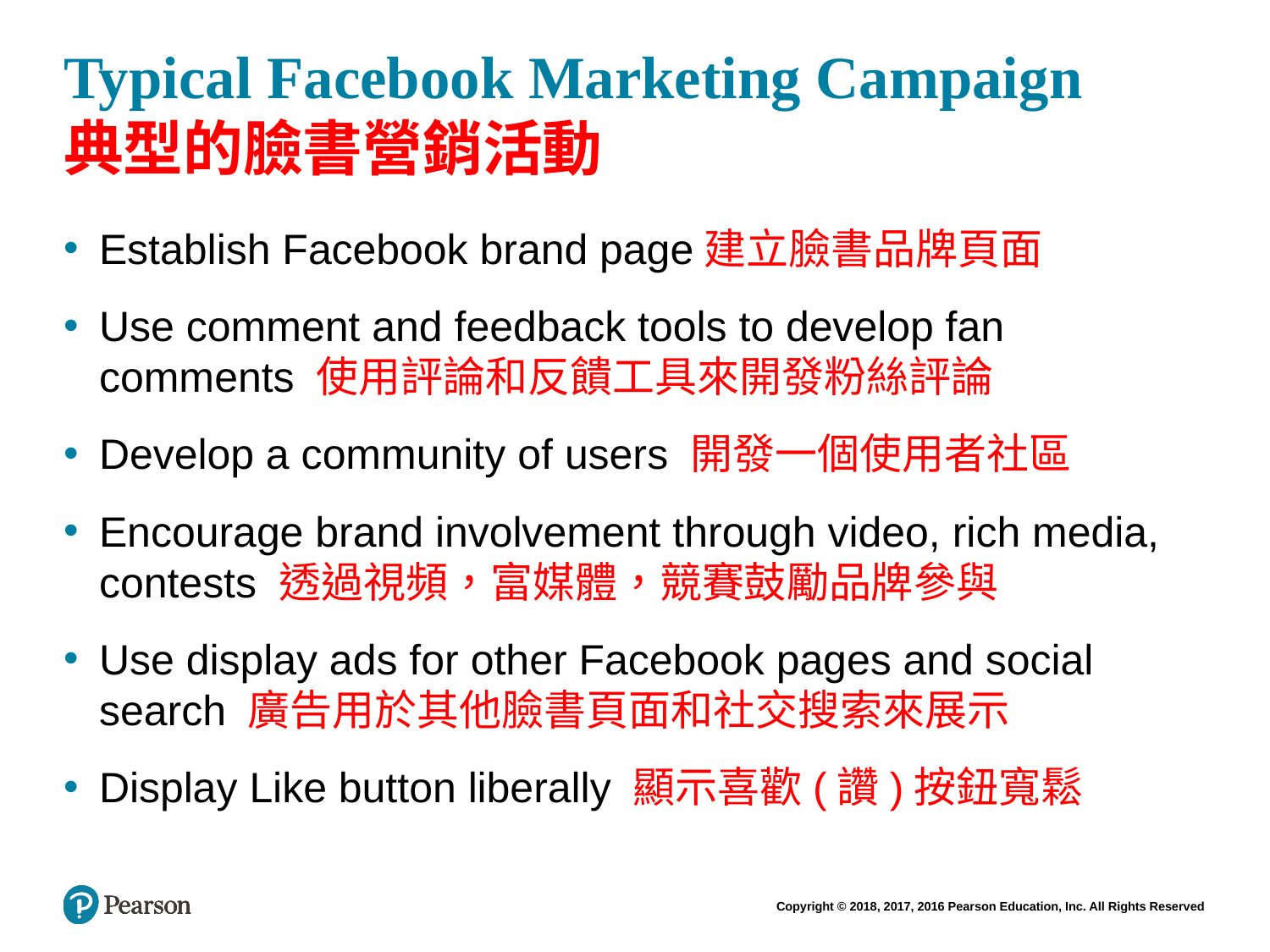

# Typical Facebook Marketing Campaign 典型的臉書營銷活動
Establish Facebook brand page建立臉書品牌頁面
Use comment and feedback tools to develop fan comments 使用評論和反饋工具來開發粉絲評論
Develop a community of users 開發一個使用者社區
Encourage brand involvement through video, rich media, contests 透過視頻，富媒體，競賽鼓勵品牌參與
Use display ads for other Facebook pages and social search 廣告用於其他臉書頁面和社交搜索來展示
Display Like button liberally 顯示喜歡(讚)按鈕寬鬆